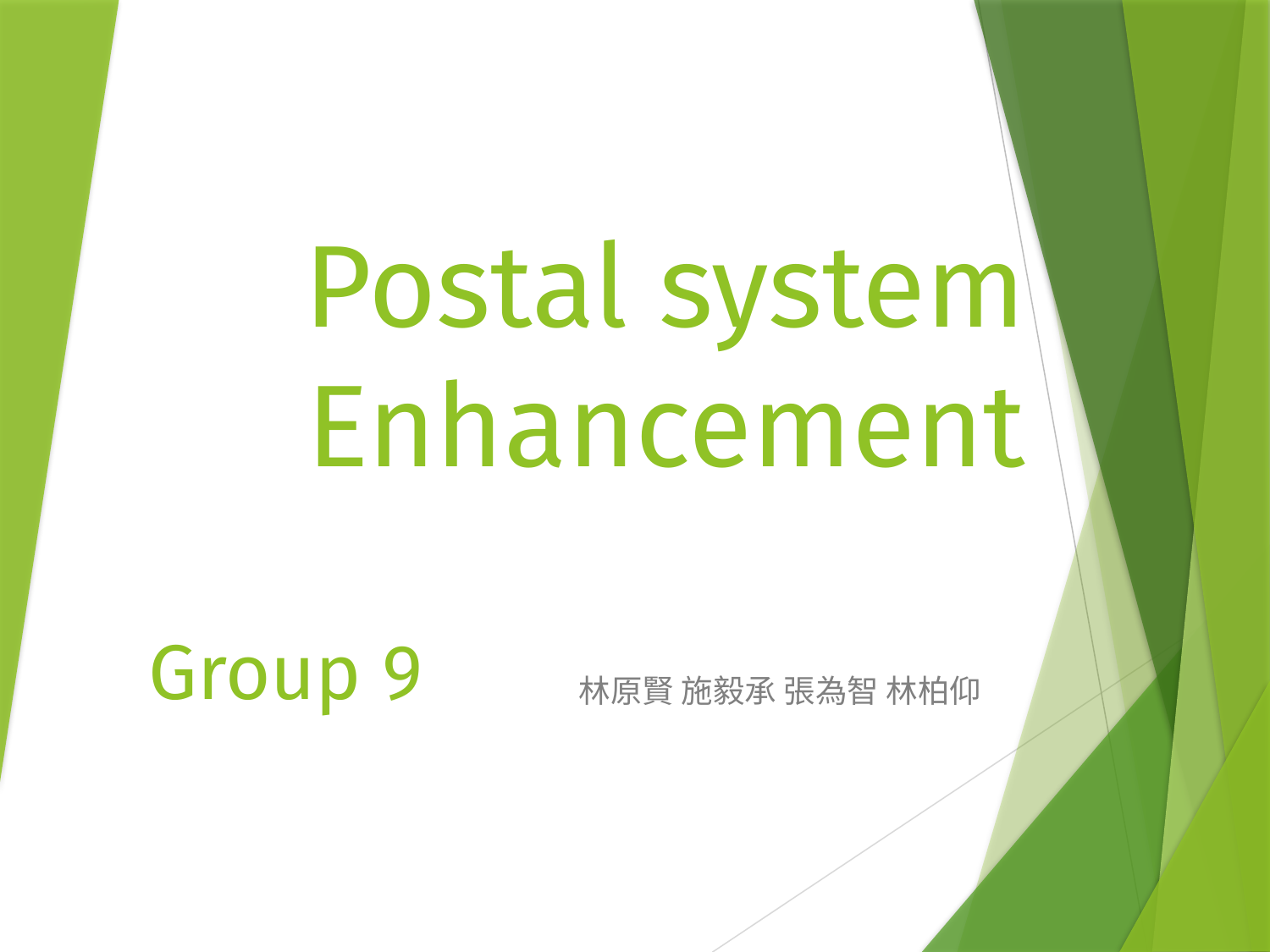

# Postal system Enhancement
Group 9

林原賢 施毅承 張為智 林柏仰